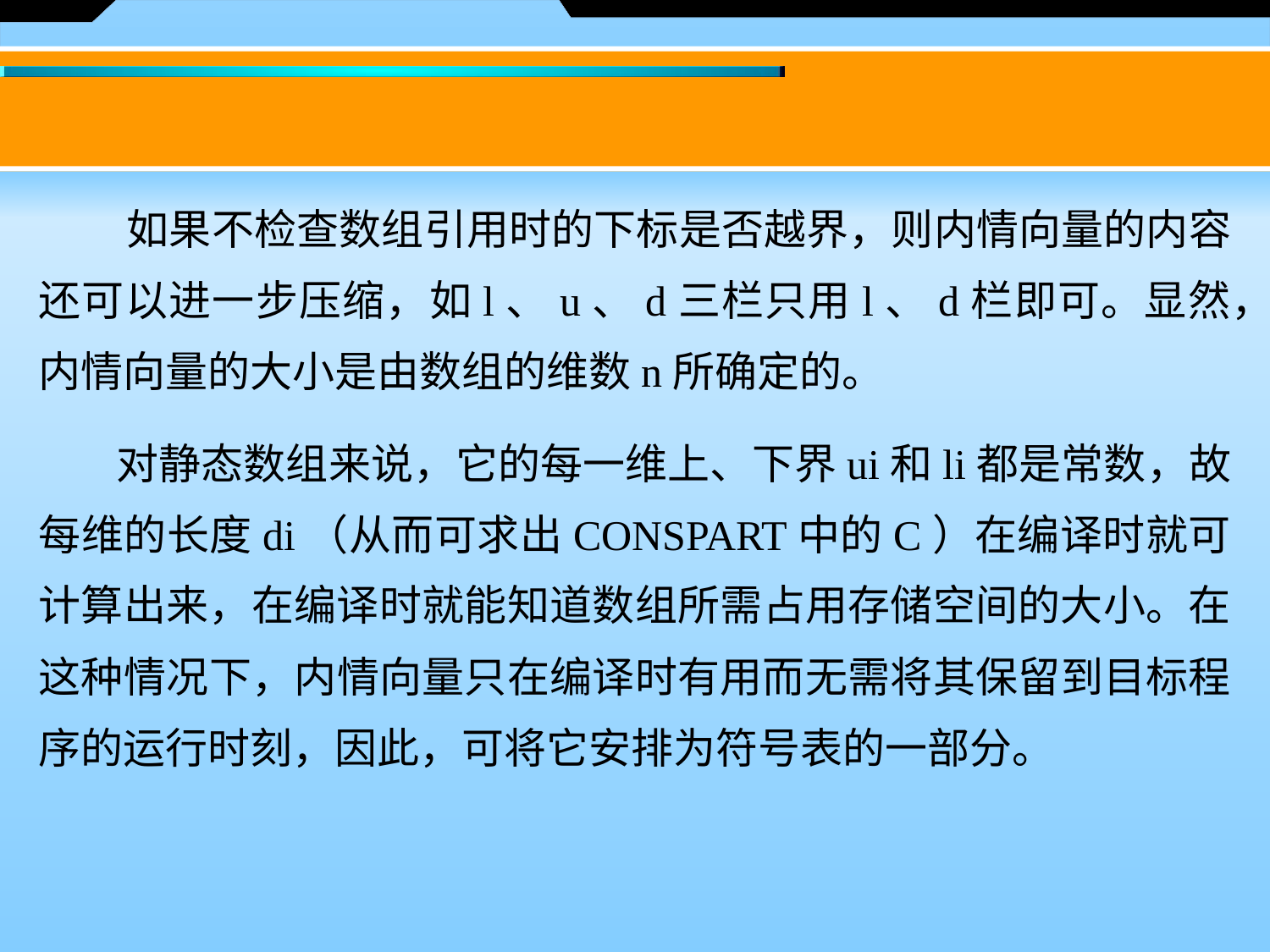

如果不检查数组引用时的下标是否越界，则内情向量的内容还可以进一步压缩，如l、u、d三栏只用l、d栏即可。显然，内情向量的大小是由数组的维数n所确定的。
       对静态数组来说，它的每一维上、下界ui和li都是常数，故每维的长度di（从而可求出CONSPART中的C）在编译时就可计算出来，在编译时就能知道数组所需占用存储空间的大小。在这种情况下，内情向量只在编译时有用而无需将其保留到目标程序的运行时刻，因此，可将它安排为符号表的一部分。